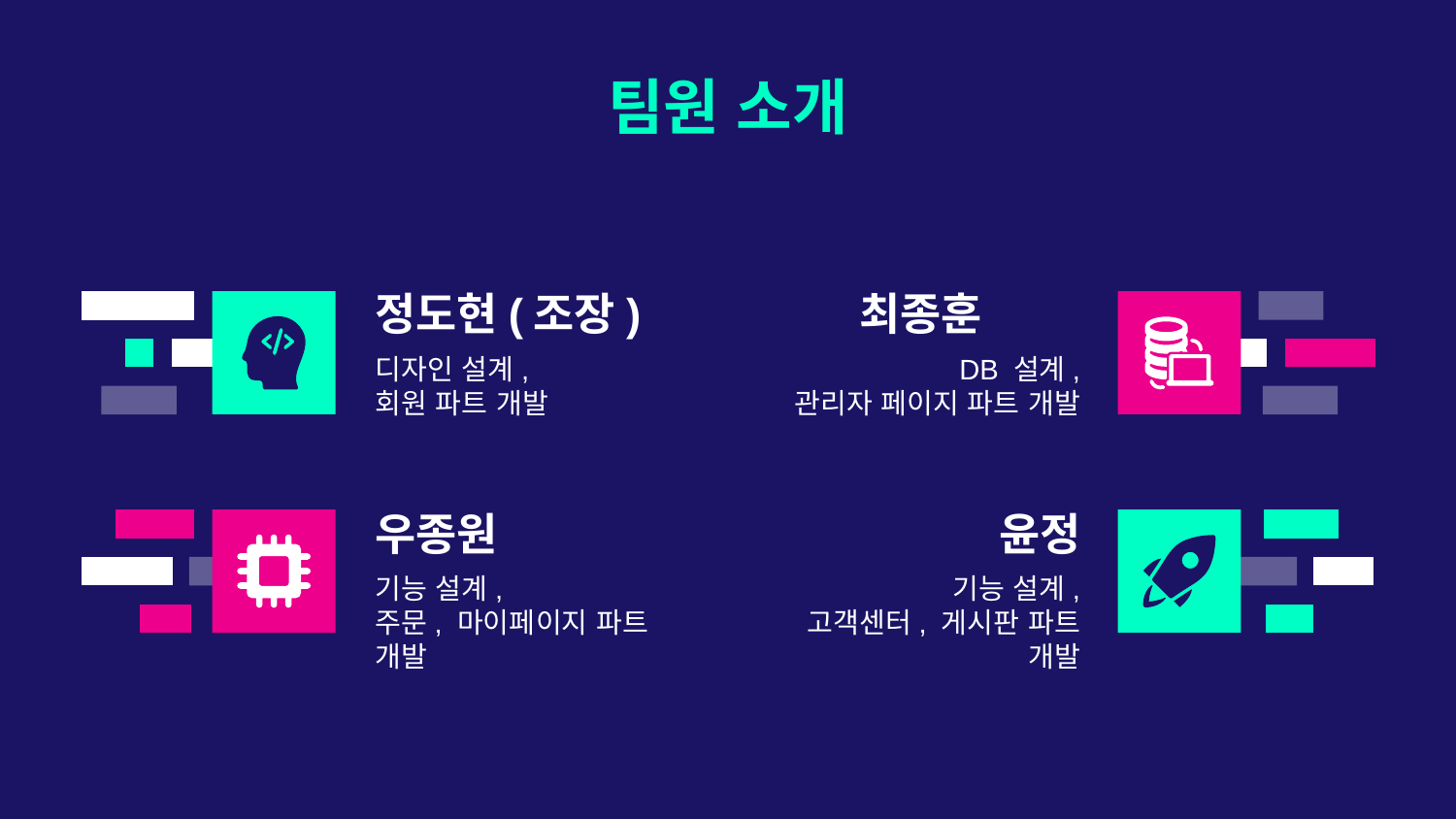

팀원 소개
# 정도현(조장)
최종훈

디자인 설계,
회원 파트 개발

DB 설계,
관리자 페이지 파트 개발

우종원
윤정

기능 설계,
주문, 마이페이지 파트 개발
기능 설계,
고객센터, 게시판 파트 개발